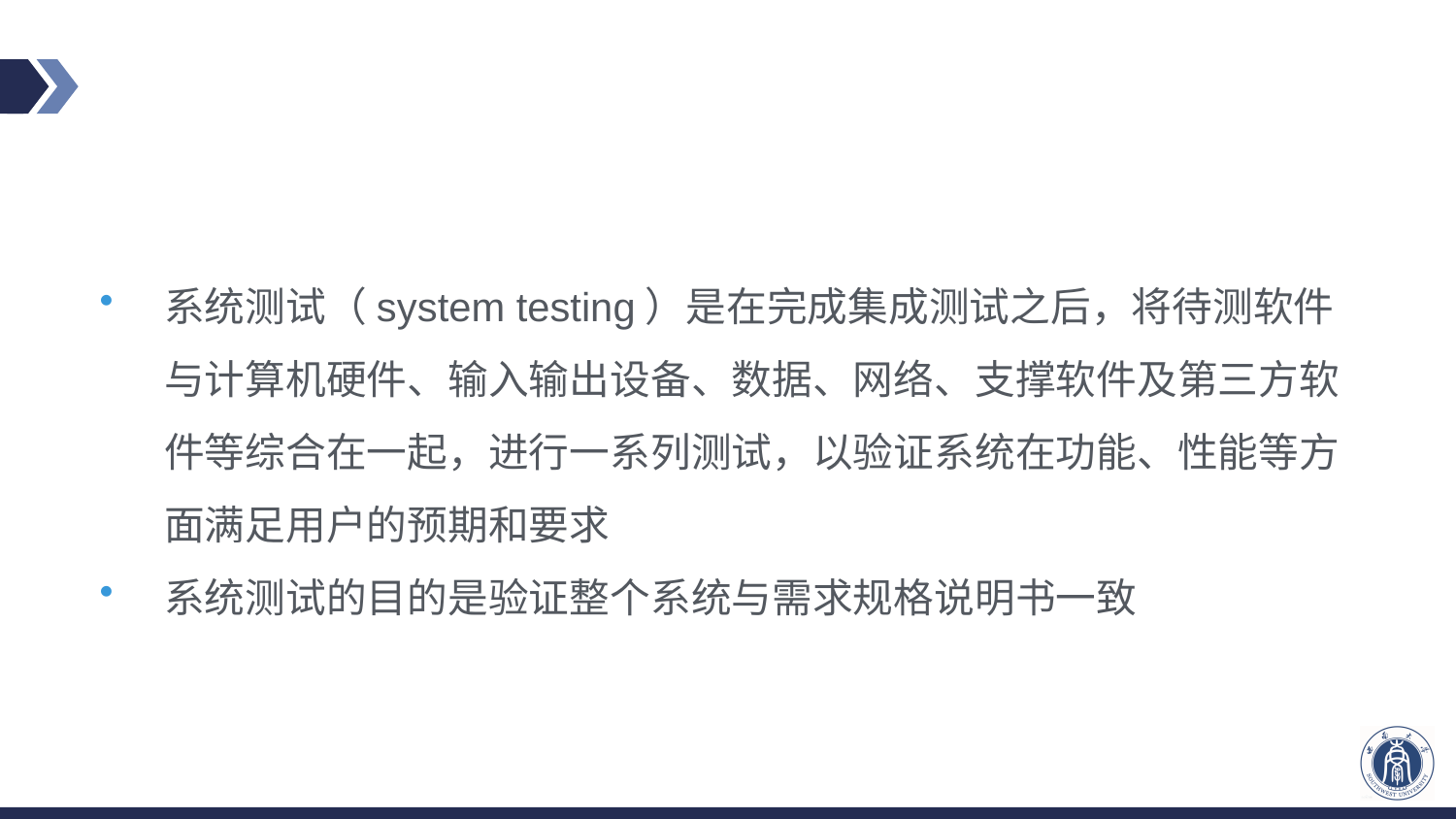

#
系统测试（system testing）是在完成集成测试之后，将待测软件与计算机硬件、输入输出设备、数据、网络、支撑软件及第三方软件等综合在一起，进行一系列测试，以验证系统在功能、性能等方面满足用户的预期和要求
系统测试的目的是验证整个系统与需求规格说明书一致